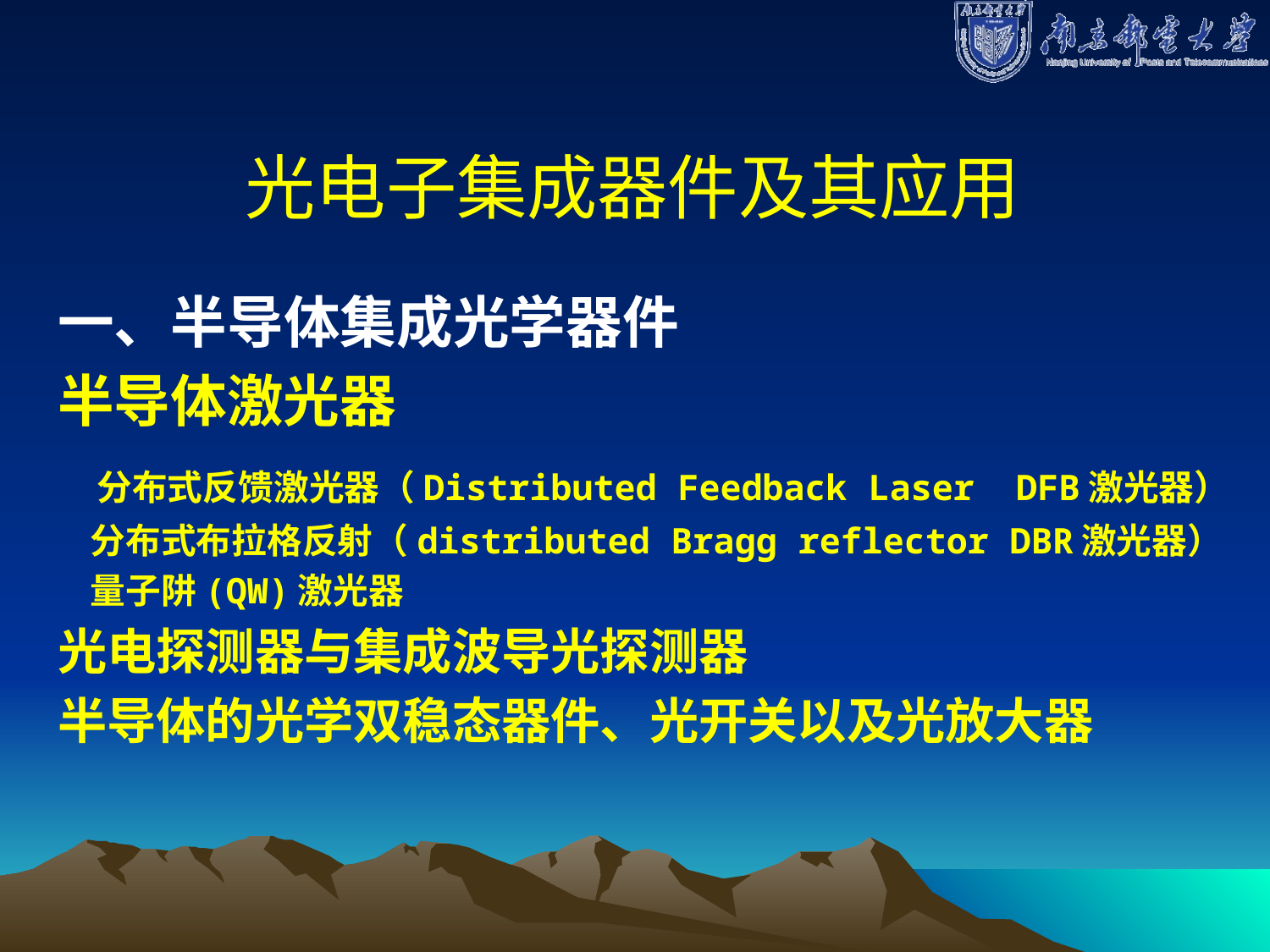

# 光电子集成器件及其应用
一、半导体集成光学器件
半导体激光器
  分布式反馈激光器（Distributed Feedback Laser  DFB激光器）
   分布式布拉格反射（distributed Bragg reflector DBR激光器）
   量子阱(QW)激光器
光电探测器与集成波导光探测器
半导体的光学双稳态器件、光开关以及光放大器

70